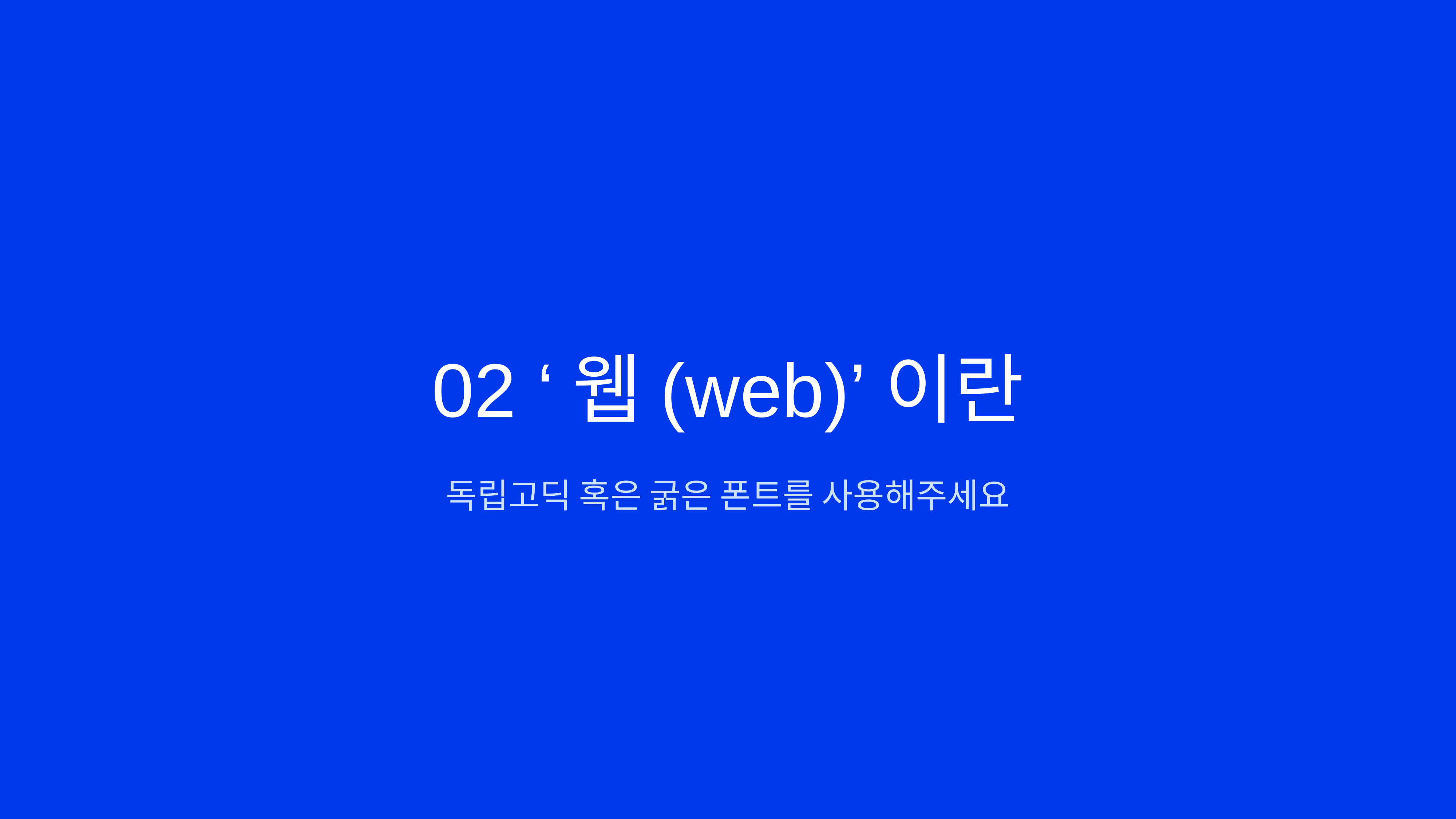

02 ‘웹(web)’이란
독립고딕 혹은 굵은 폰트를 사용해주세요